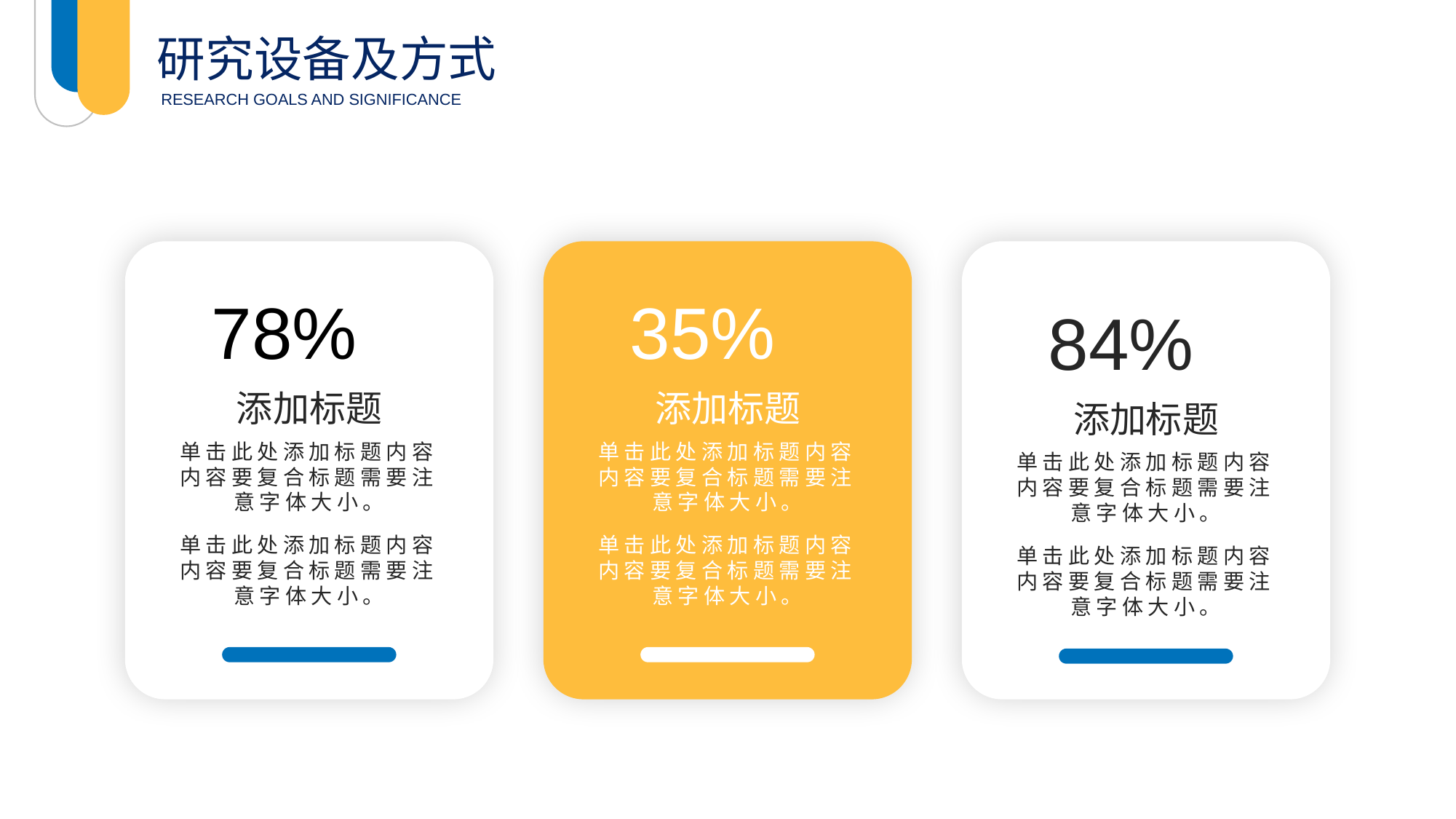

研究设备及方式
RESEARCH GOALS AND SIGNIFICANCE

78%
添加标题
单击此处添加标题内容内容要复合标题需要注意字体大小。
单击此处添加标题内容内容要复合标题需要注意字体大小。

35%
添加标题
单击此处添加标题内容内容要复合标题需要注意字体大小。
单击此处添加标题内容内容要复合标题需要注意字体大小。

84%
添加标题
单击此处添加标题内容内容要复合标题需要注意字体大小。
单击此处添加标题内容内容要复合标题需要注意字体大小。